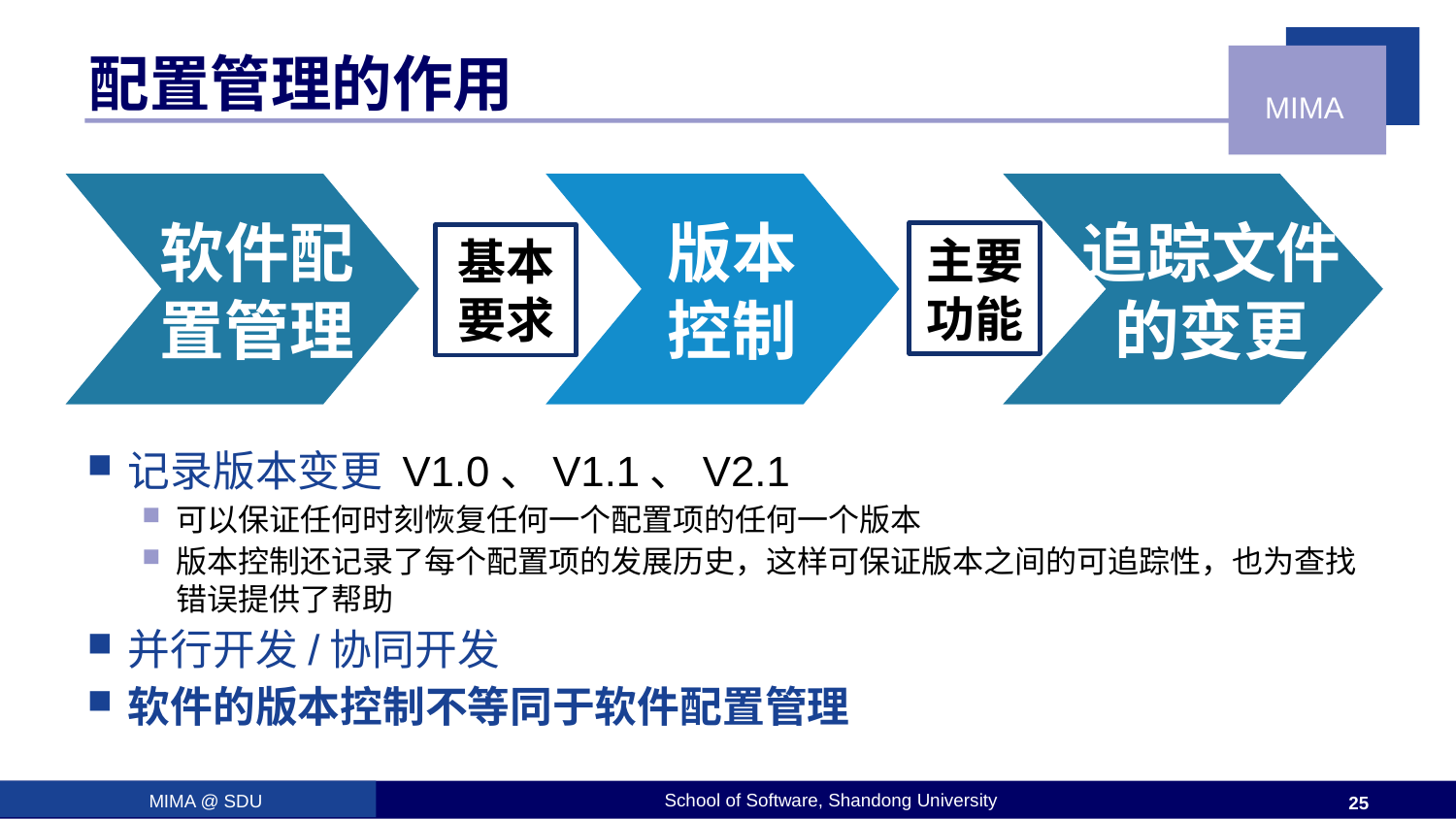

# 配置管理的作用

软件配置管理
版本
控制
追踪文件的变更
主要
功能
基本
要求
记录版本变更 V1.0、V1.1、V2.1
可以保证任何时刻恢复任何一个配置项的任何一个版本
版本控制还记录了每个配置项的发展历史，这样可保证版本之间的可追踪性，也为查找错误提供了帮助
并行开发/协同开发
软件的版本控制不等同于软件配置管理